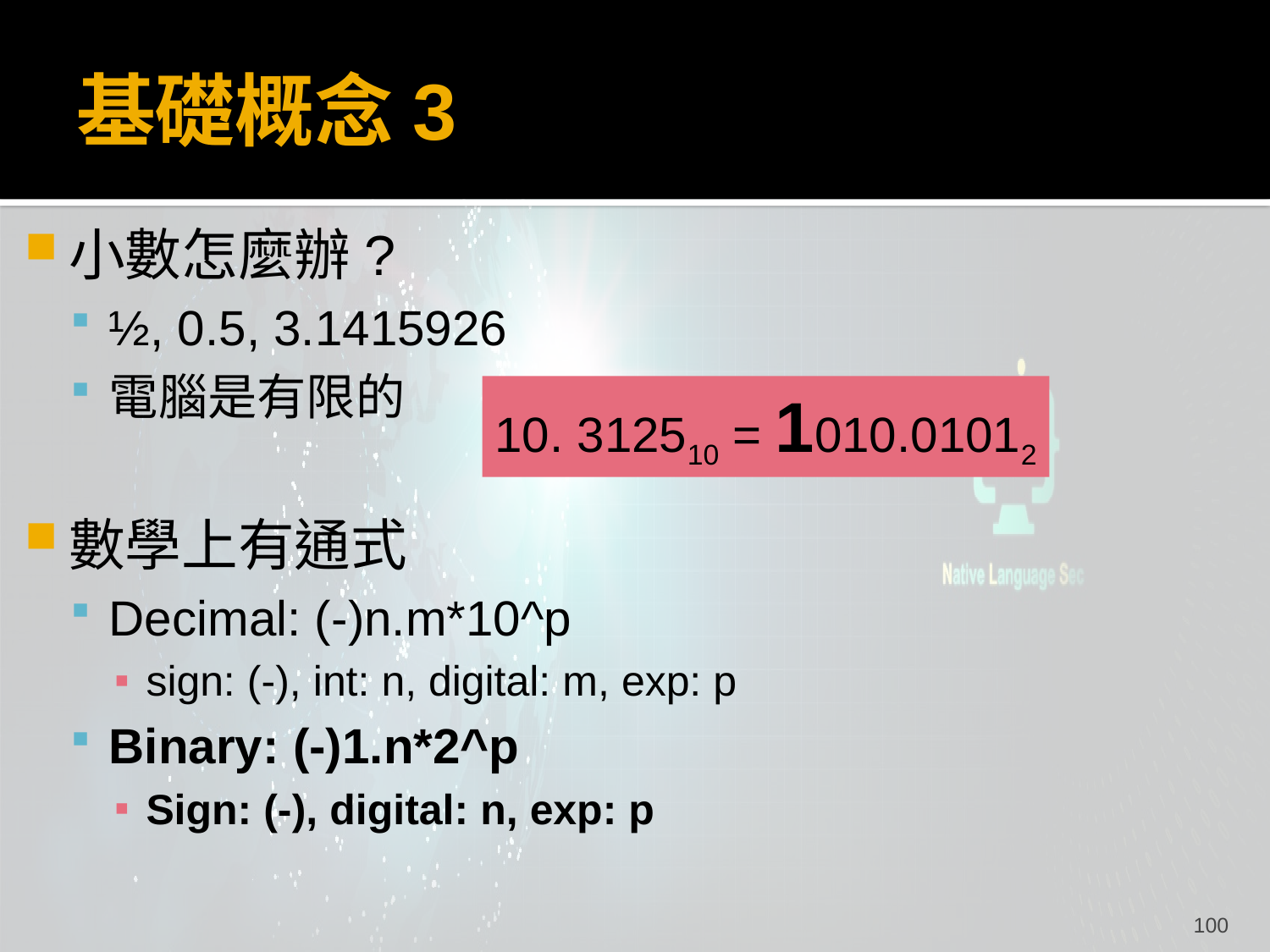

# 基礎概念3
小數怎麼辦?
½, 0.5, 3.1415926
電腦是有限的

數學上有通式
Decimal: (-)n.m*10^p
sign: (-), int: n, digital: m, exp: p
Binary: (-)1.n*2^p
Sign: (-), digital: n, exp: p

10. 312510 = 1010.01012
100